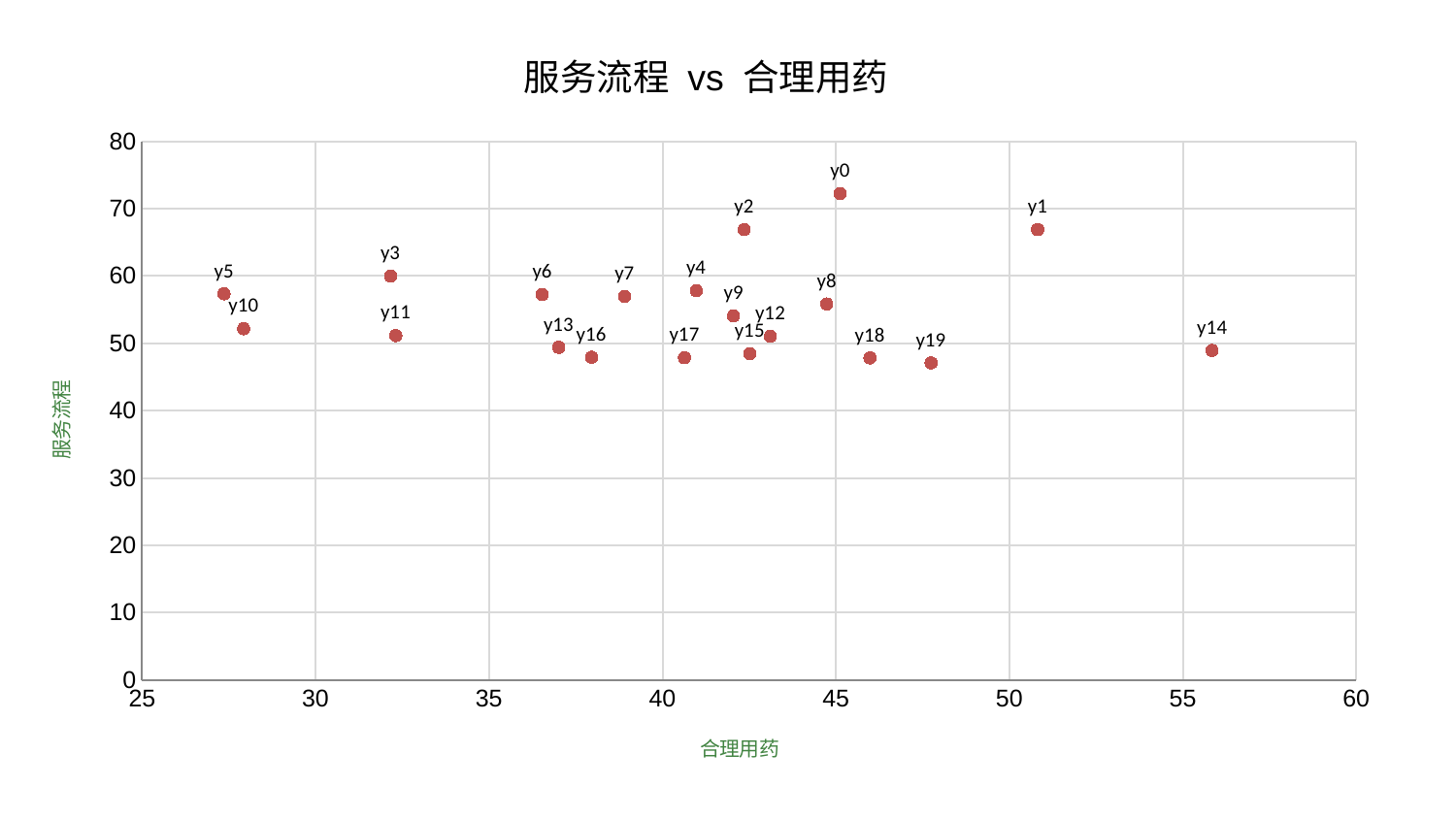

### Chart: 服务流程 vs 合理用药

| Category | 服务流程 |
|---|---|
55